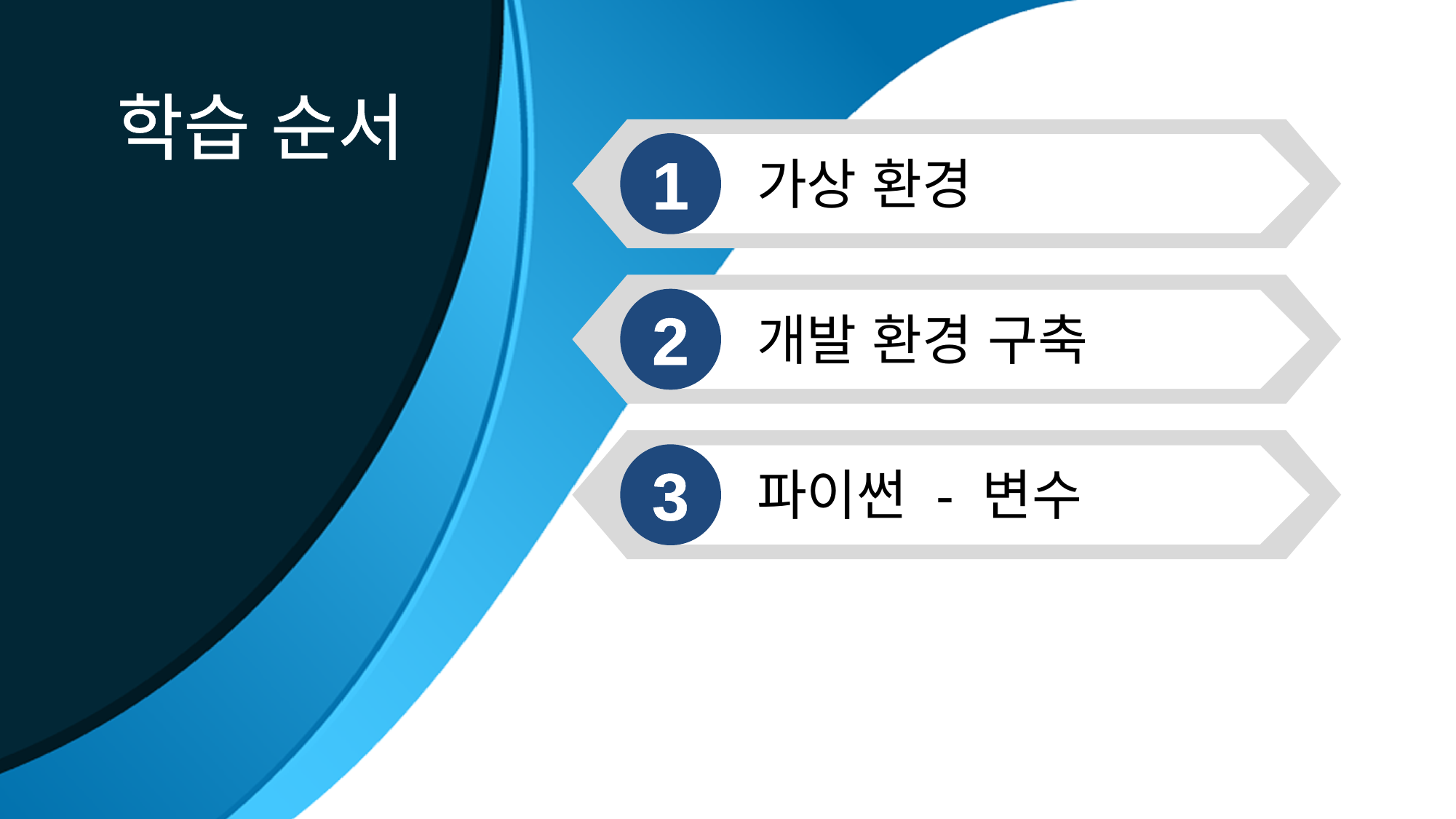

학습 순서

1
가상 환경

2
개발 환경 구축

3
파이썬 - 변수